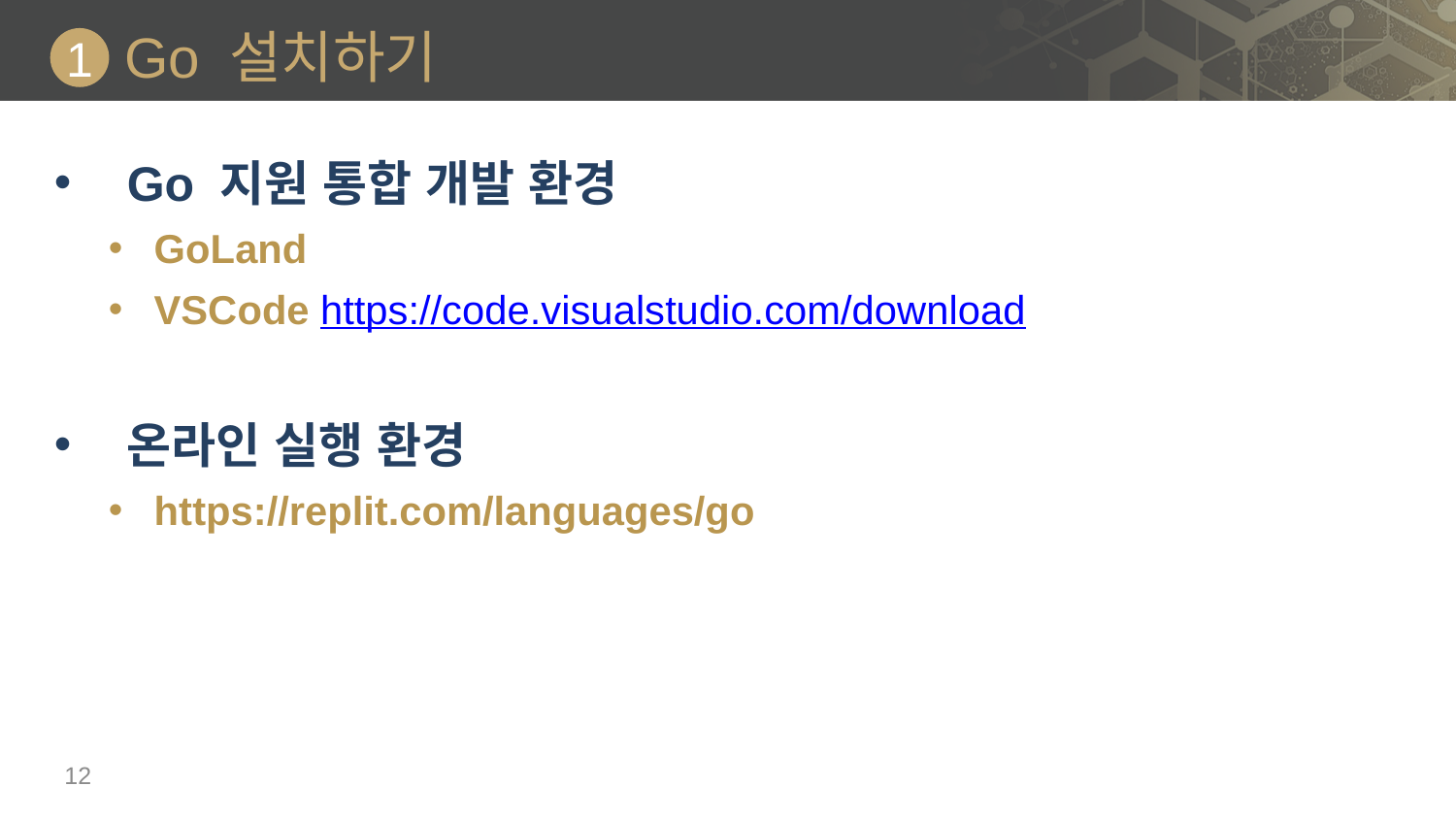

# Go 설치하기
1
Go 지원 통합 개발 환경
GoLand
VSCode https://code.visualstudio.com/download

온라인 실행 환경
https://replit.com/languages/go
12